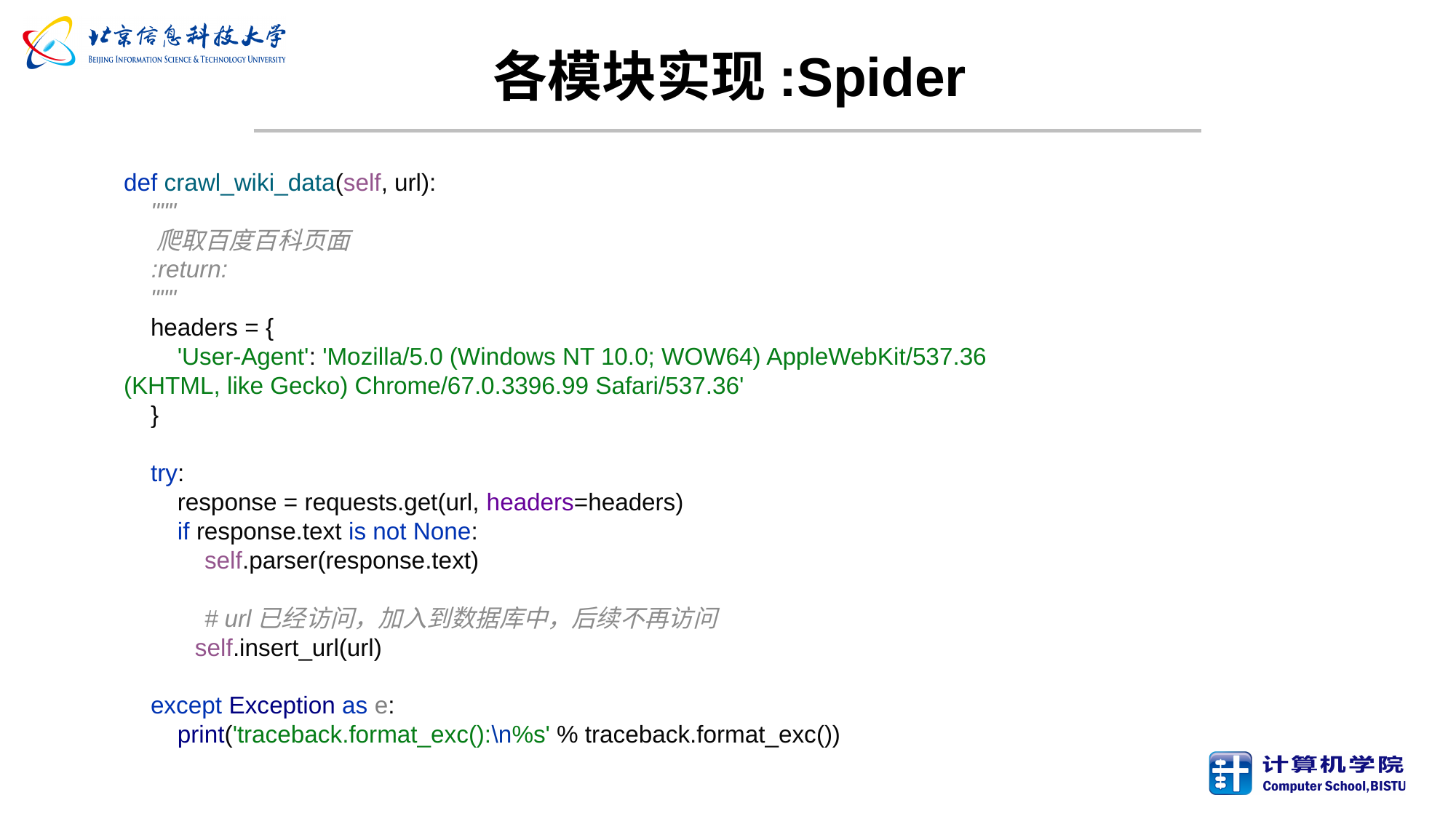

# 各模块实现:Spider
def crawl_wiki_data(self, url):
    """
    爬取百度百科页面
    :return:
    """
    headers = {
        'User-Agent': 'Mozilla/5.0 (Windows NT 10.0; WOW64) AppleWebKit/537.36 (KHTML, like Gecko) Chrome/67.0.3396.99 Safari/537.36'
    }
    try:
        response = requests.get(url, headers=headers)
        if response.text is not None:
            self.parser(response.text)
            # url已经访问，加入到数据库中，后续不再访问
            self.insert_url(url)
    except Exception as e:
        print('traceback.format_exc():\n%s' % traceback.format_exc())